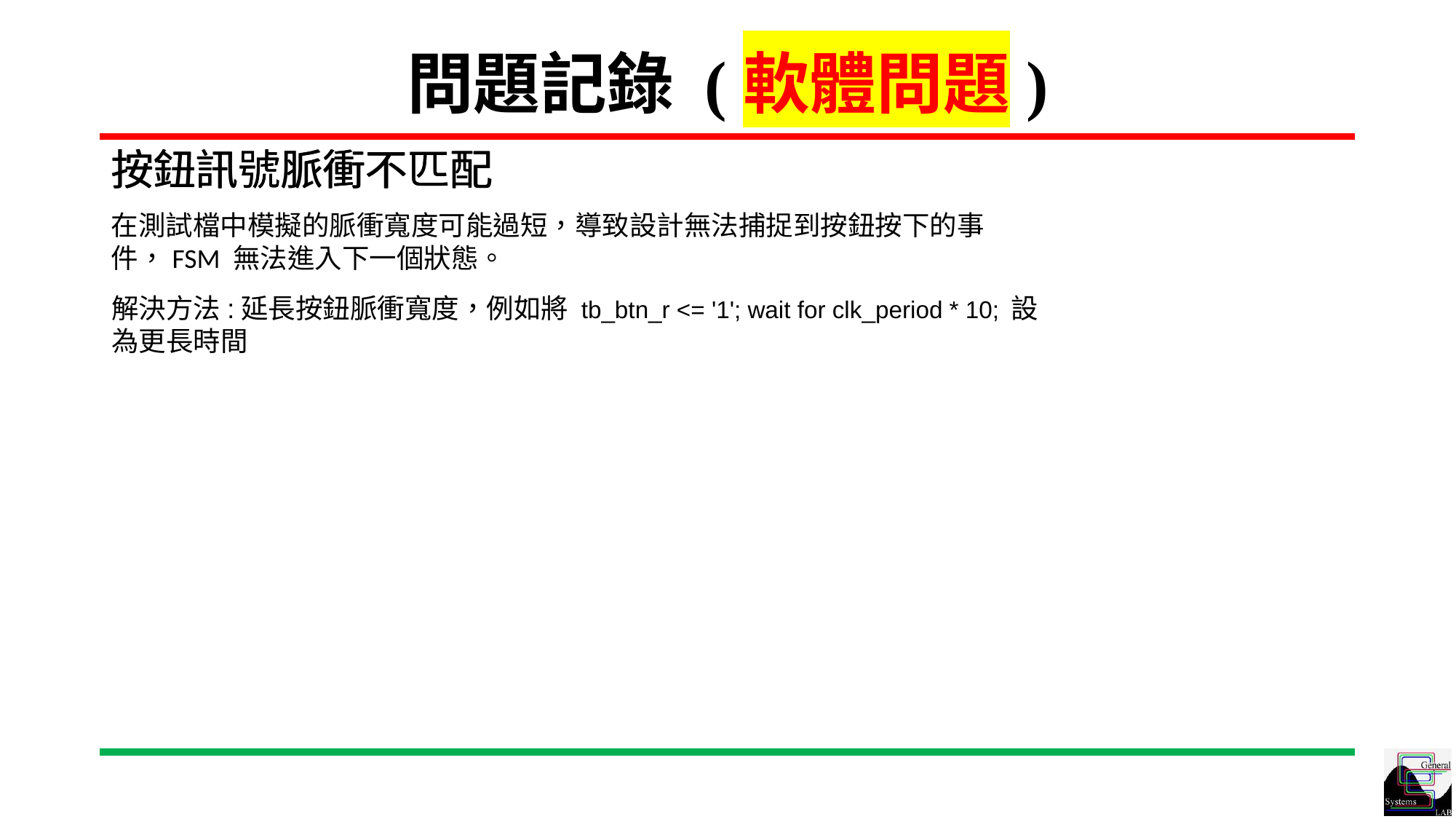

# 問題記錄 (軟體問題)
按鈕訊號脈衝不匹配
按鈕訊號脈衝不匹配
在測試檔中模擬的脈衝寬度可能過短，導致設計無法捕捉到按鈕按下的事件，FSM 無法進入下一個狀態。
解決方法:延長按鈕脈衝寬度，例如將 tb_btn_r <= '1'; wait for clk_period * 10; 設為更長時間